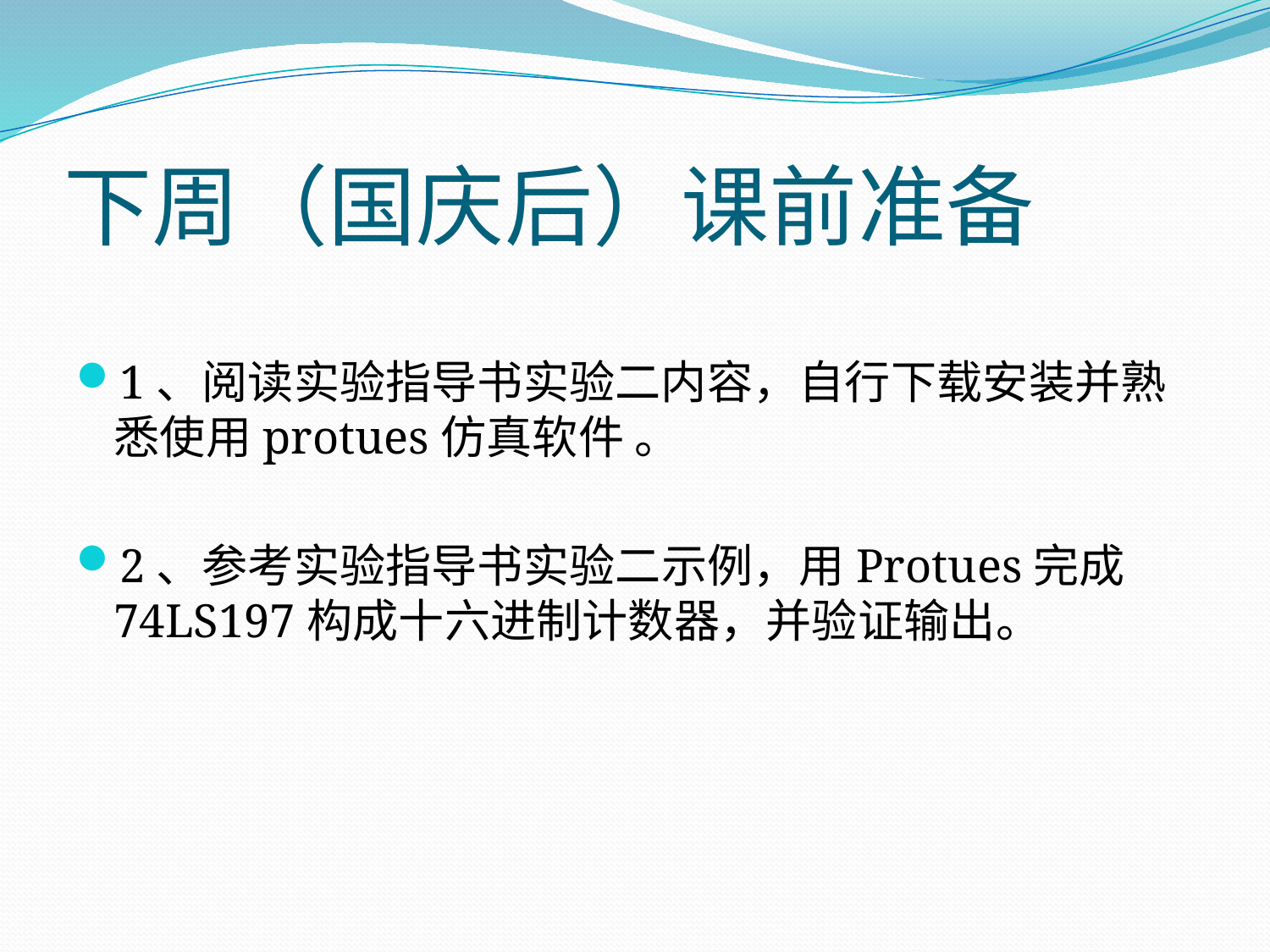

# 下周（国庆后）课前准备
1、阅读实验指导书实验二内容，自行下载安装并熟悉使用protues仿真软件 。

2、参考实验指导书实验二示例，用Protues完成74LS197构成十六进制计数器，并验证输出。